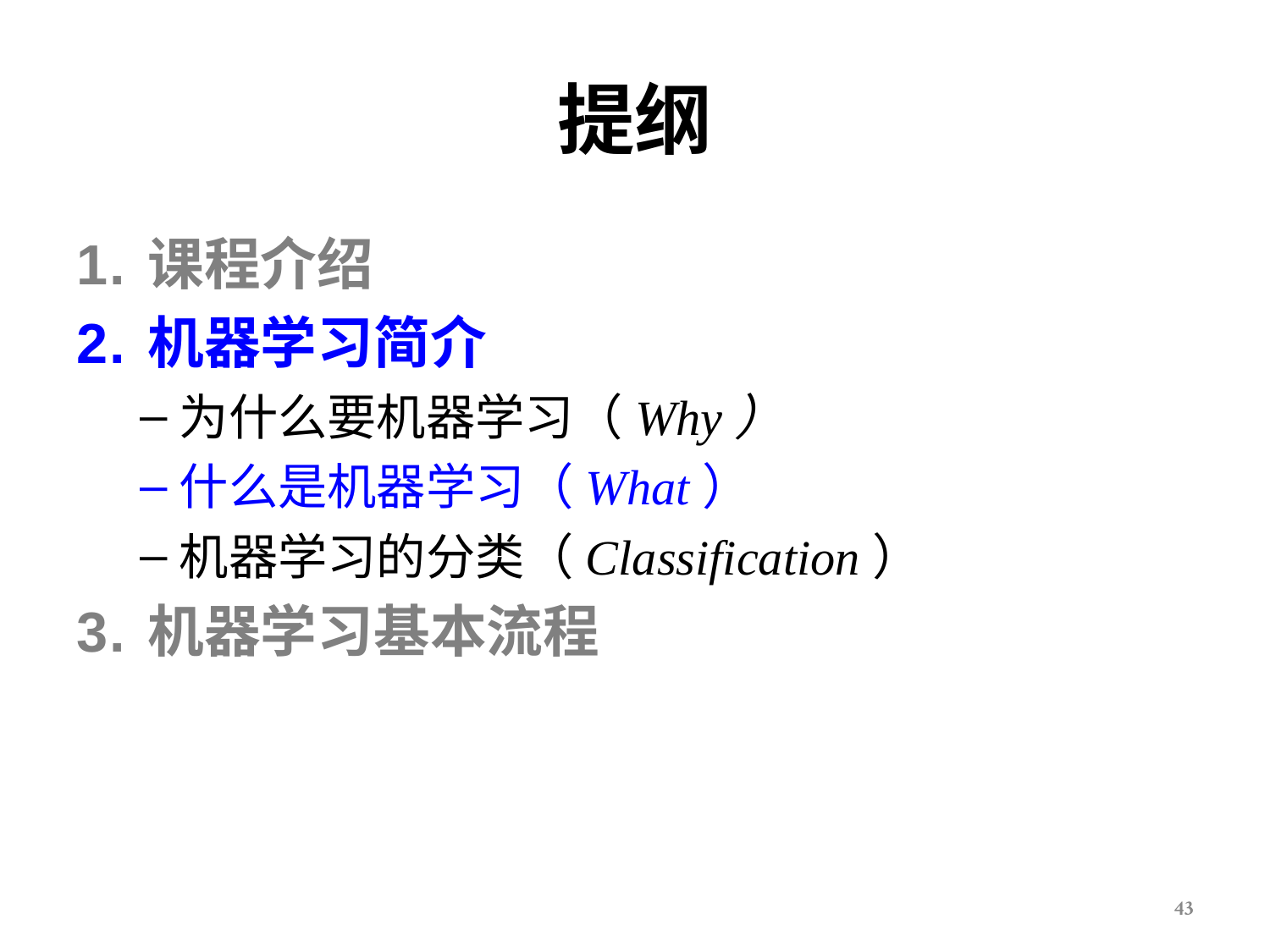

# 提纲
课程介绍
机器学习简介
为什么要机器学习（Why）
什么是机器学习（What）
机器学习的分类（Classification）
机器学习基本流程
43